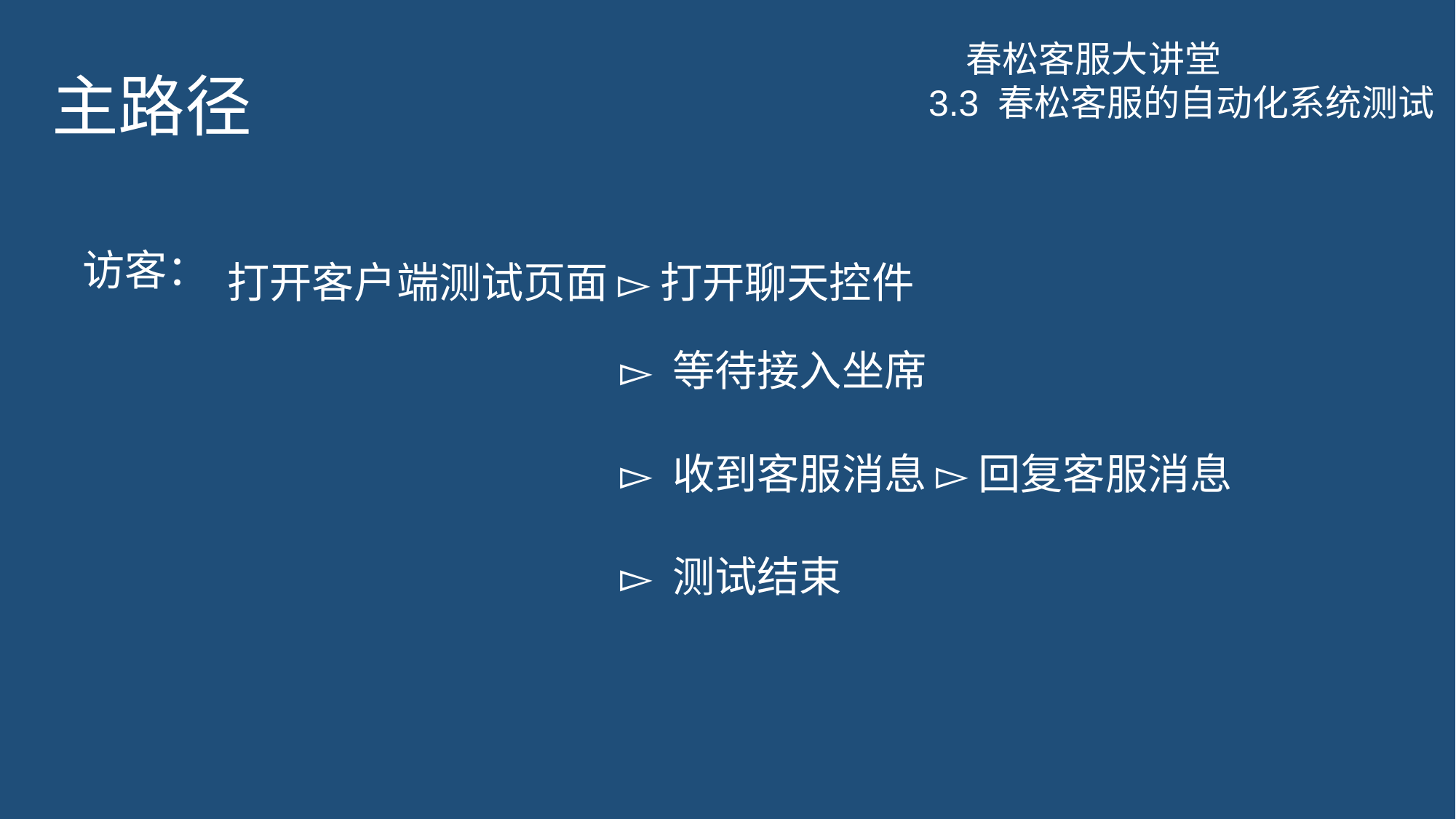

# 主路径
春松客服大讲堂
3.3 春松客服的自动化系统测试
打开客户端测试页面 ▻ 打开聊天控件
访客：
▻ 等待接入坐席
▻ 收到客服消息 ▻ 回复客服消息
▻ 测试结束